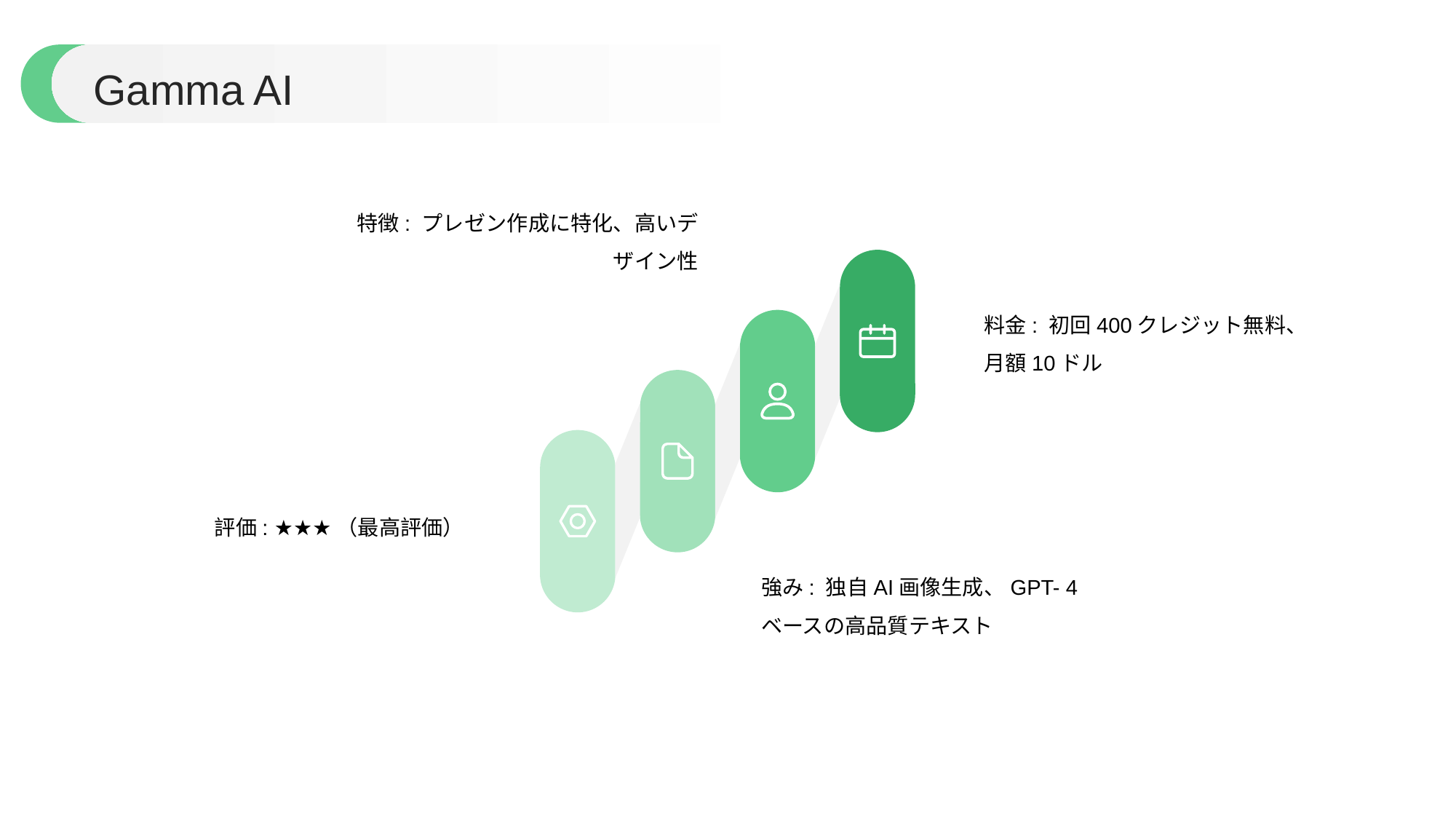

Gamma AI
特徴: プレゼン作成に特化、高いデザイン性

料金: 初回400クレジット無料、月額10ドル

評価: ★★★（最高評価）

強み: 独自AI画像生成、GPT- 4ベースの高品質テキスト